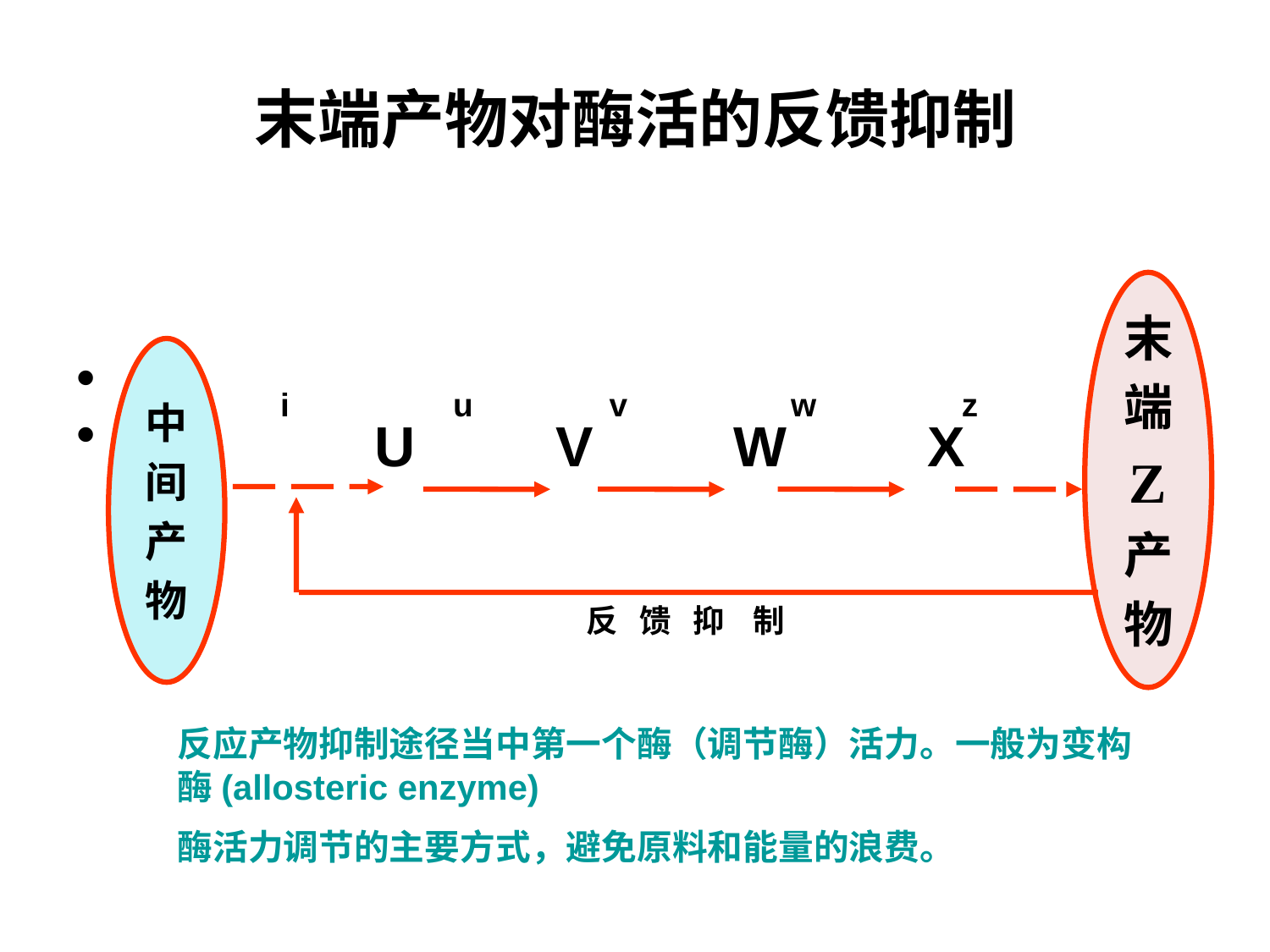

# 末端产物对酶活的反馈抑制

          i                  u               v                  w                z
                U         V         W         X

末
端
Z
产
物
中
间
产
物

反   馈   抑    制
反应产物抑制途径当中第一个酶（调节酶）活力。一般为变构酶(allosteric enzyme)
酶活力调节的主要方式，避免原料和能量的浪费。